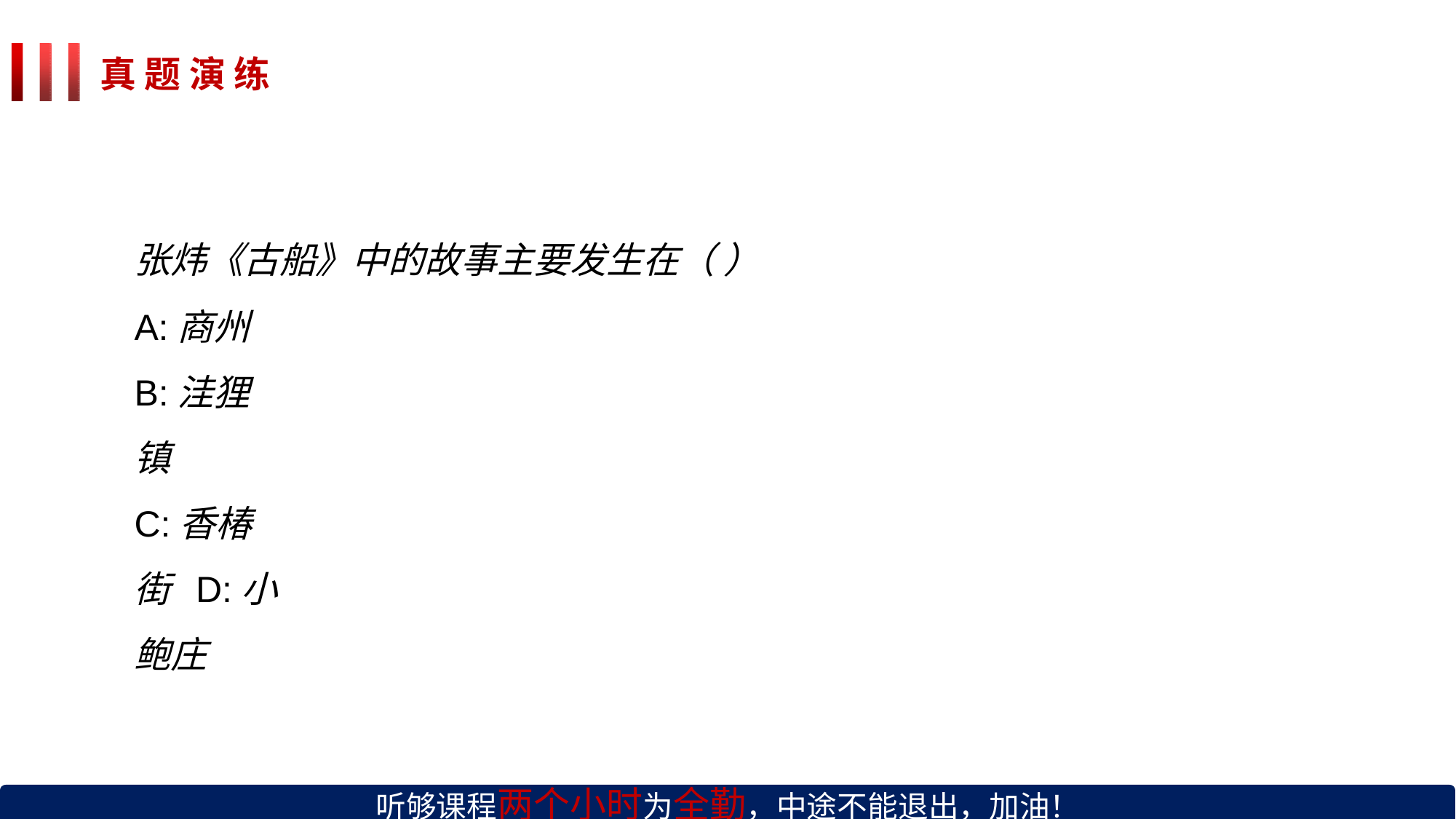

# 真 题 演 练
张炜《古船》中的故事主要发生在（ ）
A:商州 B:洼狸镇
C:香椿街  D:小鲍庄
18

听够课程两个小时为全勤，中途不能退出，加油！